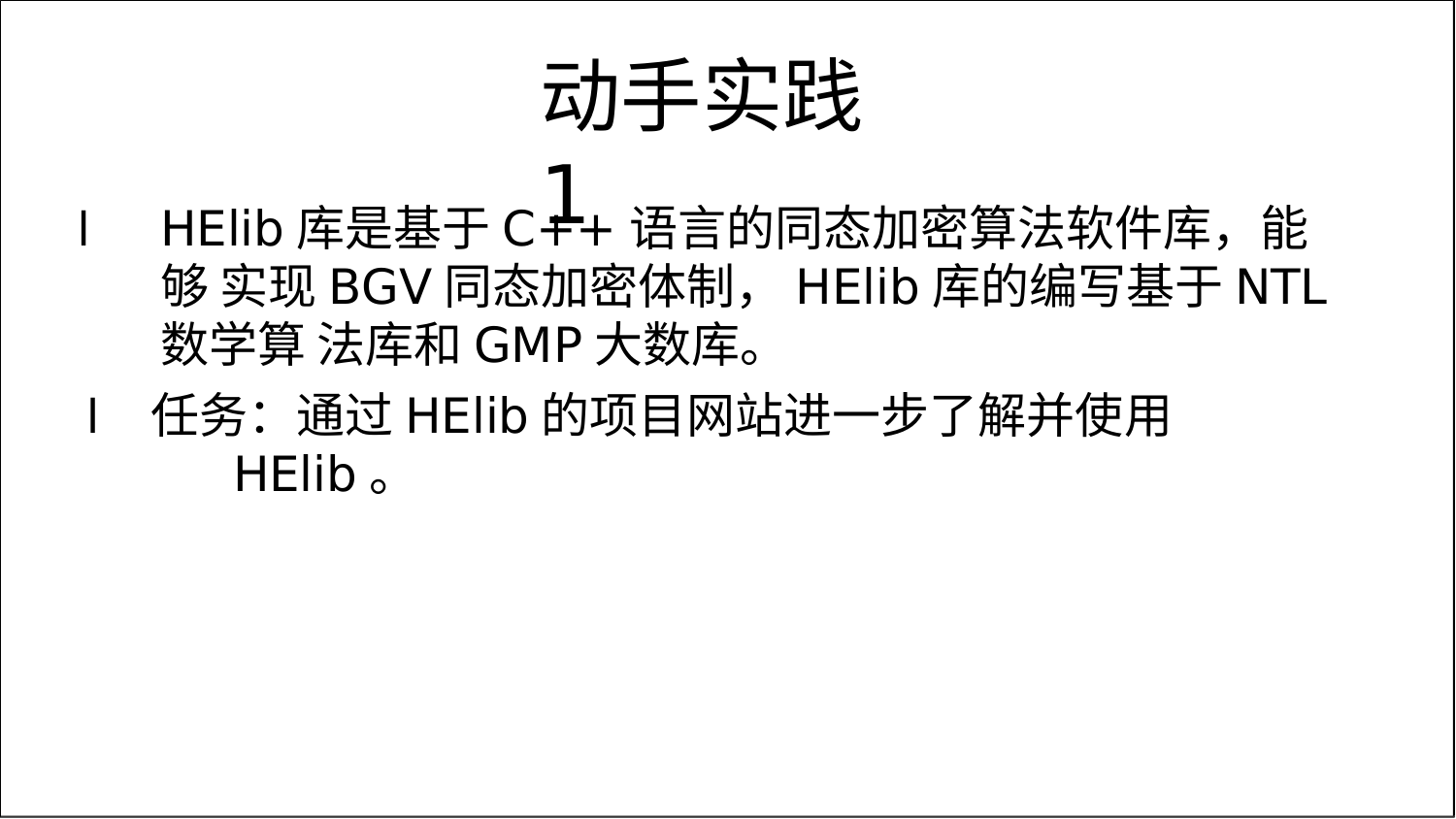

# 动手实践1
l	HElib库是基于C++语言的同态加密算法软件库，能够 实现BGV同态加密体制，HElib库的编写基于NTL数学算 法库和GMP大数库。
任务：通过HElib的项目网站进一步了解并使用HElib。
l